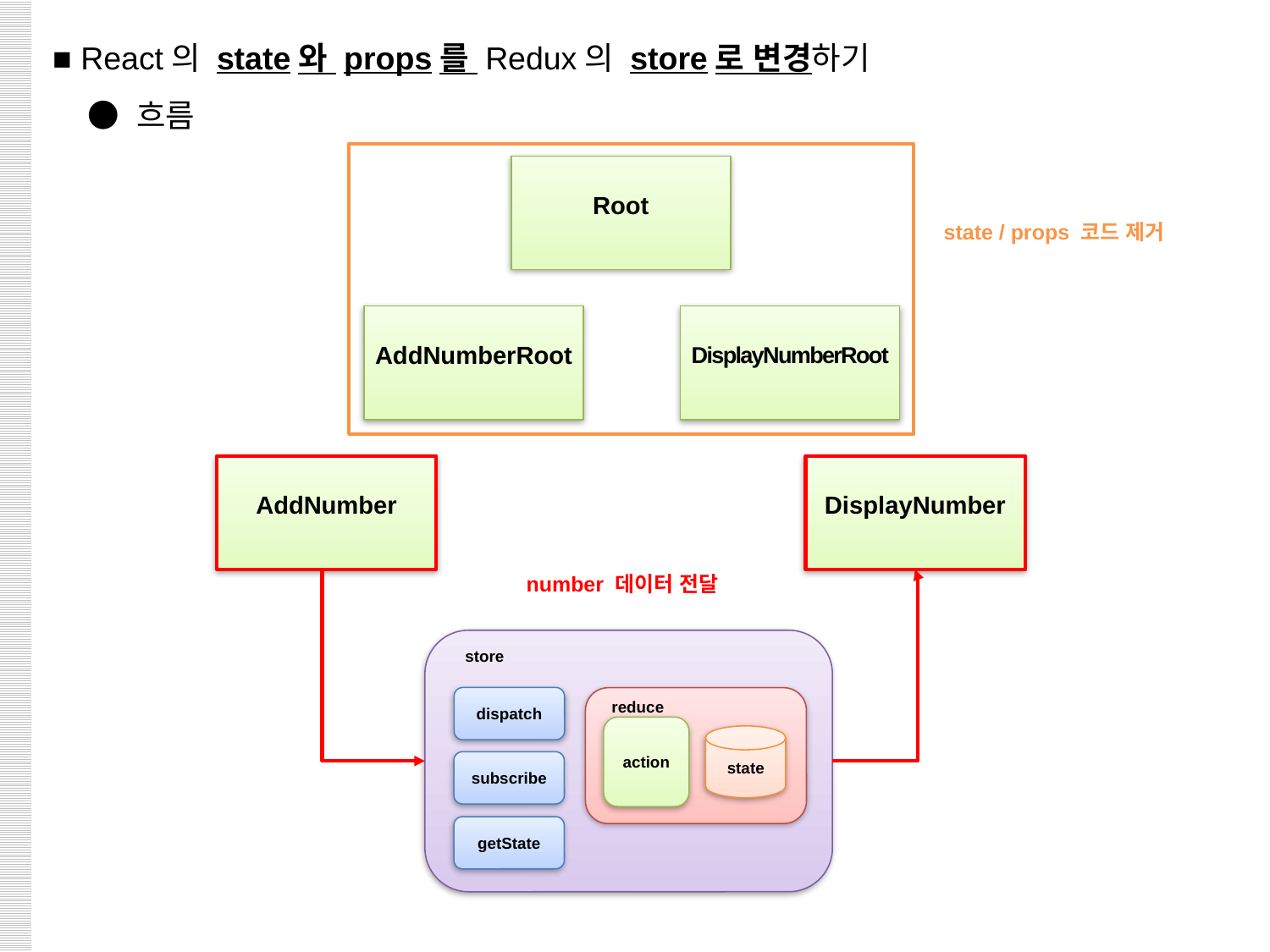

■ React의 state와 props를 Redux의 store로 변경하기
    ● 흐름

Root
state / props 코드 제거
AddNumberRoot
DisplayNumberRoot
AddNumber
DisplayNumber
number 데이터 전달

store
dispatch

reducer
action
state
subscribe
getState